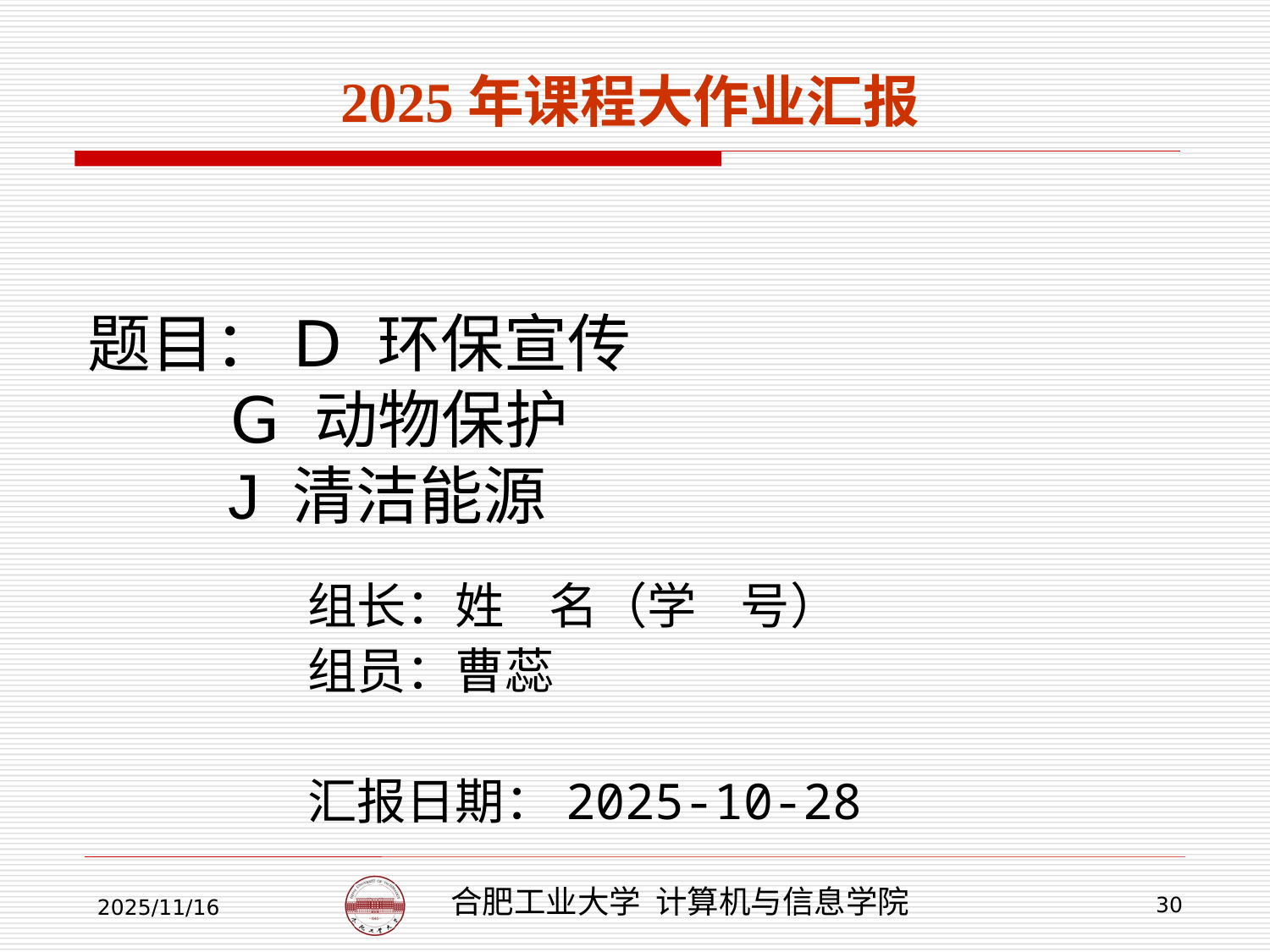

2025年课程大作业汇报
题目：D 环保宣传
         G 动物保护
          J 清洁能源
组长：姓    名（学    号）
组员：曹蕊
汇报日期：2025-10-28